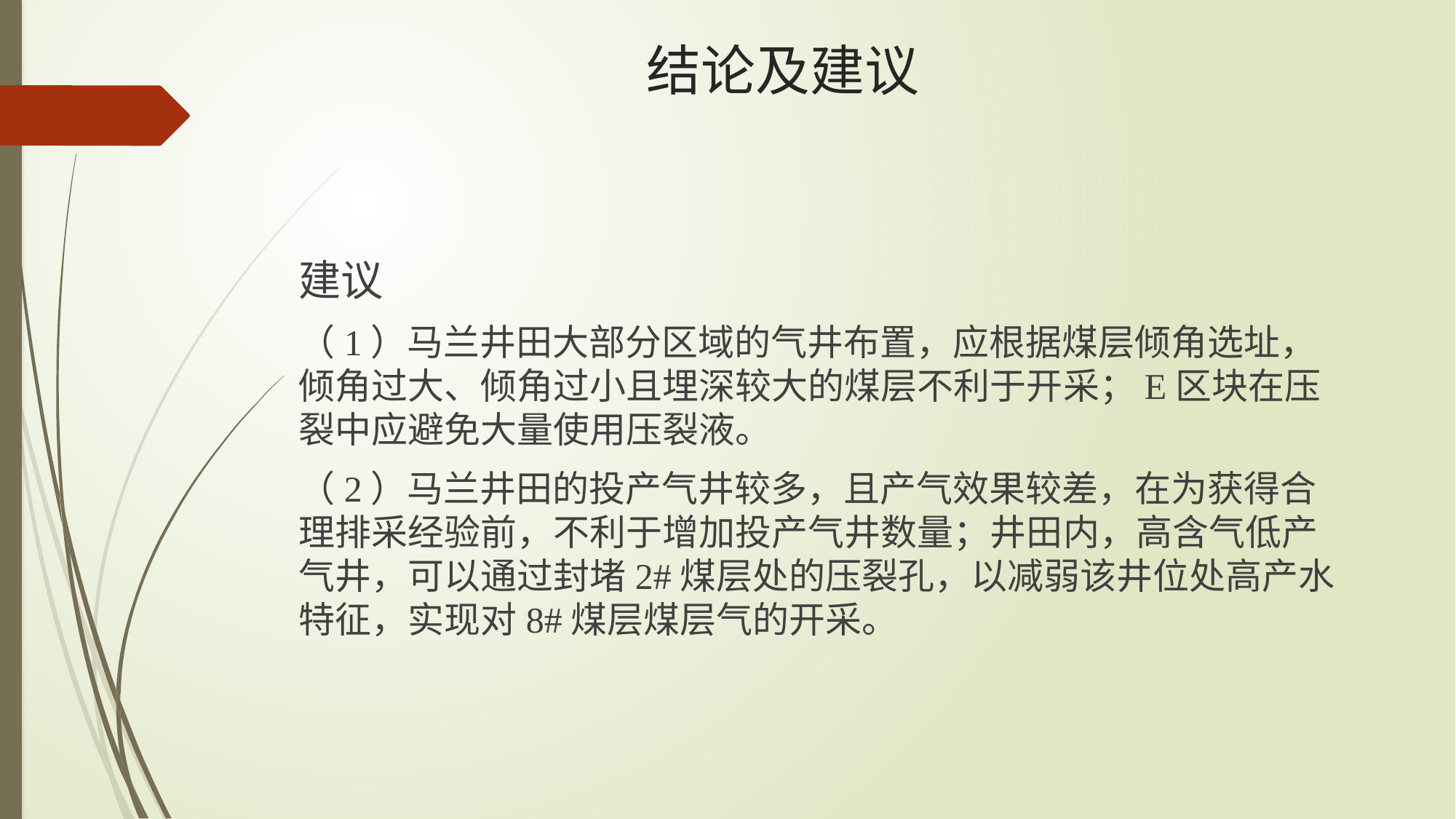

结论及建议
建议
（1）马兰井田大部分区域的气井布置，应根据煤层倾角选址，倾角过大、倾角过小且埋深较大的煤层不利于开采；E区块在压裂中应避免大量使用压裂液。
（2）马兰井田的投产气井较多，且产气效果较差，在为获得合理排采经验前，不利于增加投产气井数量；井田内，高含气低产气井，可以通过封堵2#煤层处的压裂孔，以减弱该井位处高产水特征，实现对8#煤层煤层气的开采。